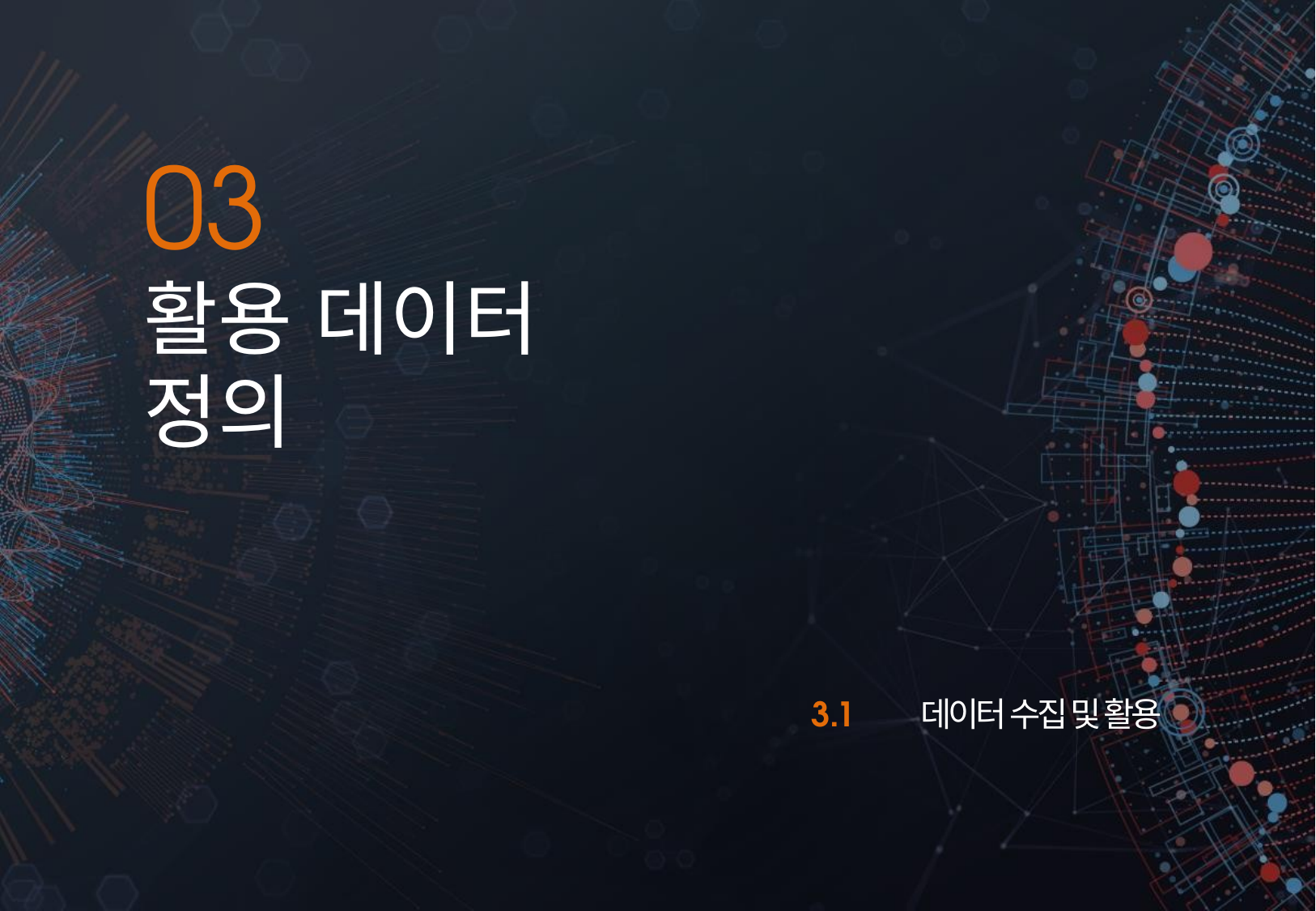

03
활용 데이터 정의
3.1      데이터 수집 및 활용